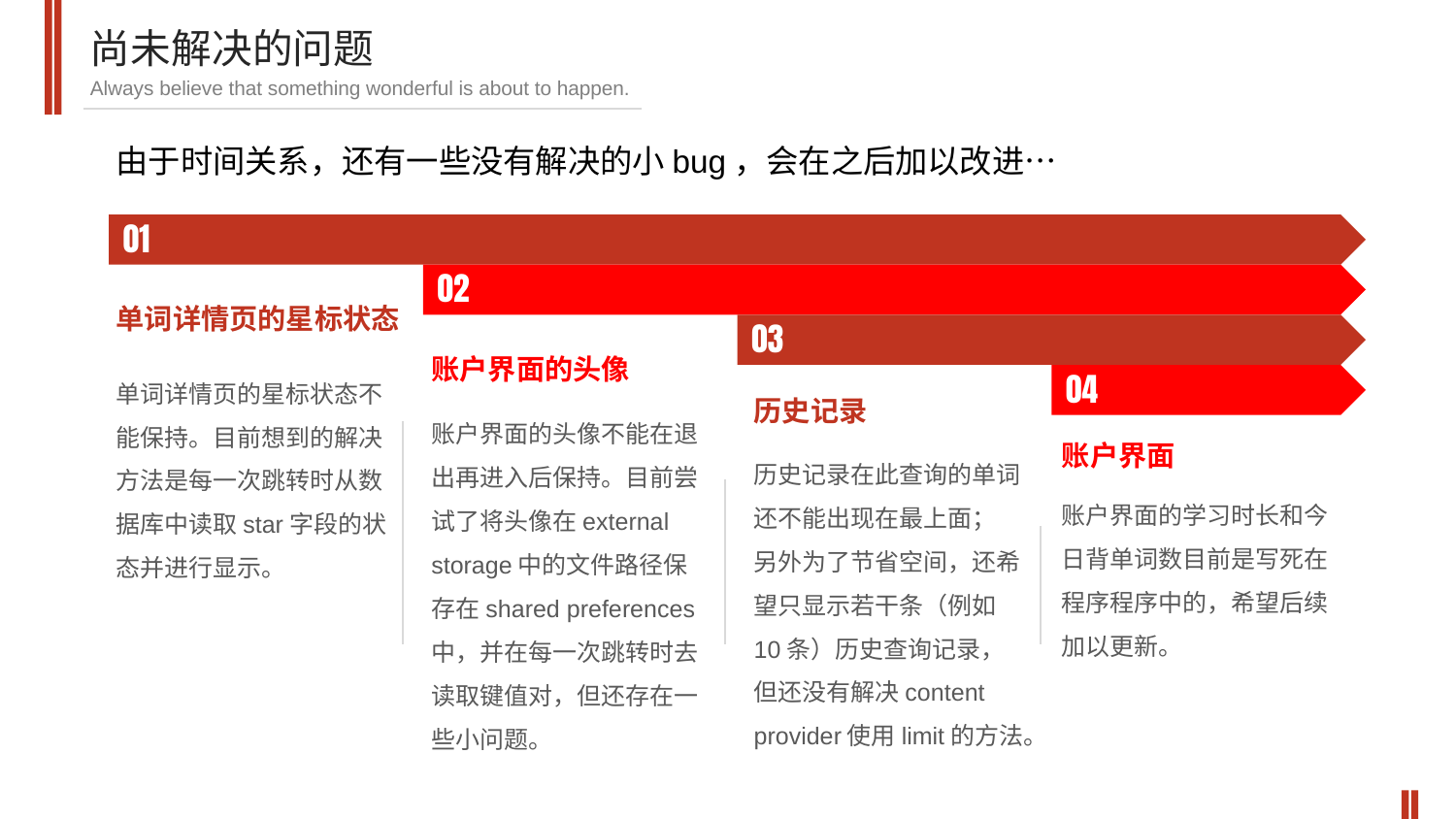

尚未解决的问题
Always believe that something wonderful is about to happen.
由于时间关系，还有一些没有解决的小bug，会在之后加以改进…
01
02
单词详情页的星标状态
03
账户界面的头像
单词详情页的星标状态不能保持。目前想到的解决方法是每一次跳转时从数据库中读取star字段的状态并进行显示。
04
历史记录
账户界面的头像不能在退出再进入后保持。目前尝试了将头像在external storage中的文件路径保存在shared preferences中，并在每一次跳转时去读取键值对，但还存在一些小问题。
账户界面
历史记录在此查询的单词还不能出现在最上面；
另外为了节省空间，还希望只显示若干条（例如10条）历史查询记录，但还没有解决content provider使用limit的方法。
账户界面的学习时长和今日背单词数目前是写死在程序程序中的，希望后续加以更新。